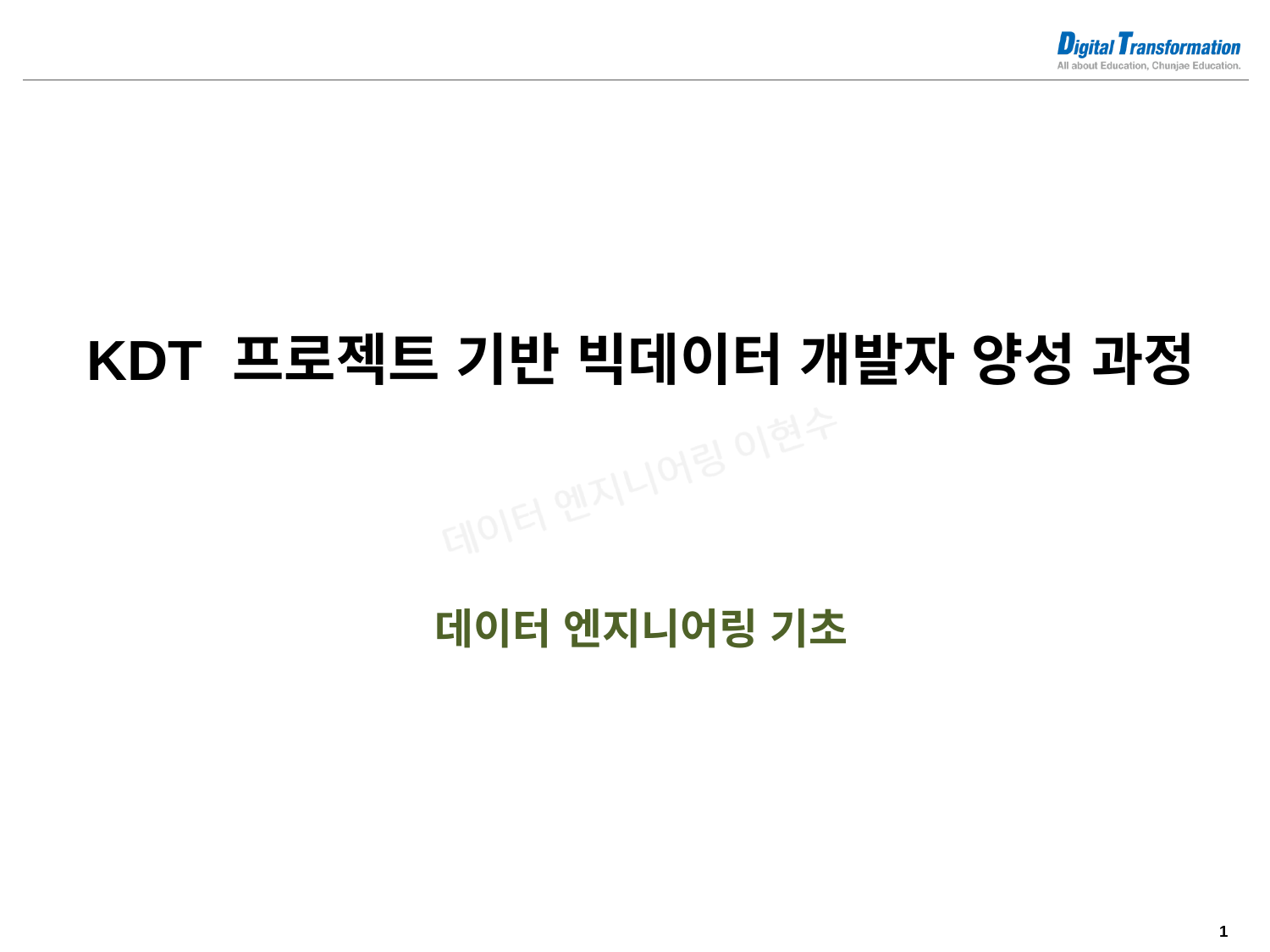

KDT 프로젝트 기반 빅데이터 개발자 양성 과정
데이터 엔지니어링 기초